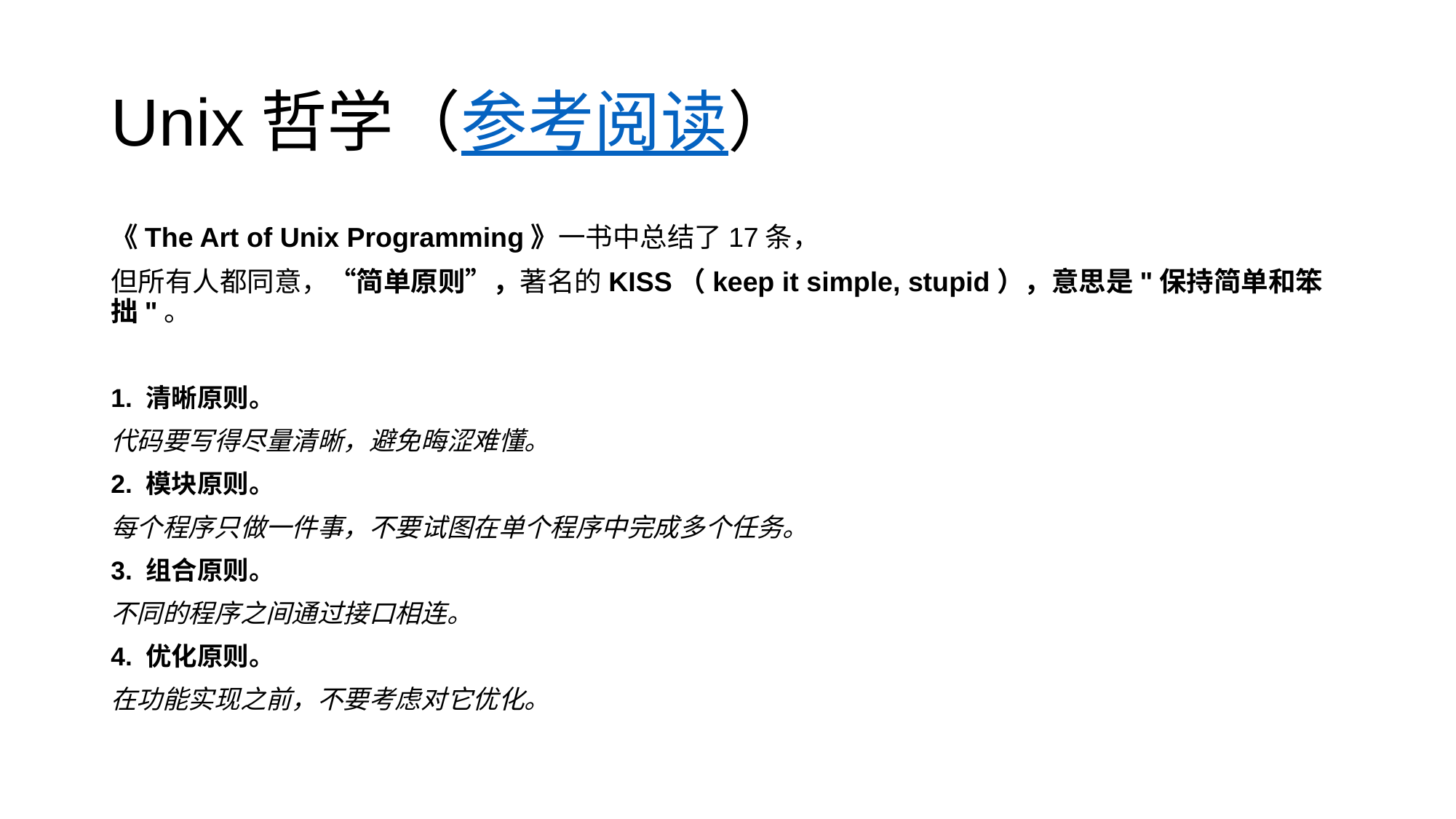

# Unix哲学（参考阅读）
《The Art of Unix Programming》一书中总结了17条，
但所有人都同意，“简单原则”，著名的KISS（keep it simple, stupid），意思是"保持简单和笨拙"。

1. 清晰原则。
代码要写得尽量清晰，避免晦涩难懂。
2. 模块原则。
每个程序只做一件事，不要试图在单个程序中完成多个任务。
3. 组合原则。
不同的程序之间通过接口相连。
4. 优化原则。
在功能实现之前，不要考虑对它优化。